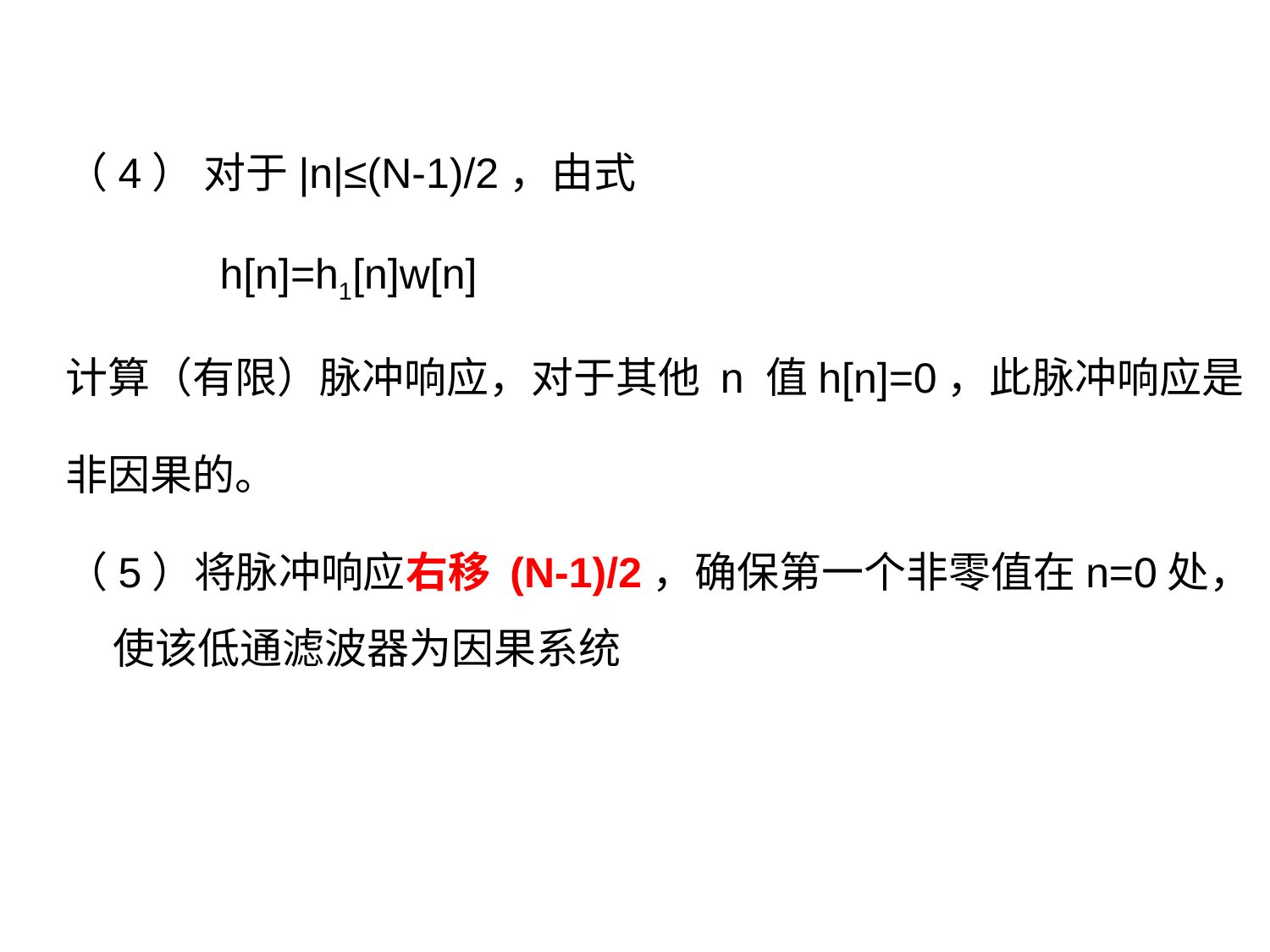

（4） 对于|n|≤(N-1)/2，由式
             h[n]=h1[n]w[n]
计算（有限）脉冲响应，对于其他 n 值h[n]=0，此脉冲响应是
非因果的。
（5）将脉冲响应右移 (N-1)/2，确保第一个非零值在n=0处，使该低通滤波器为因果系统